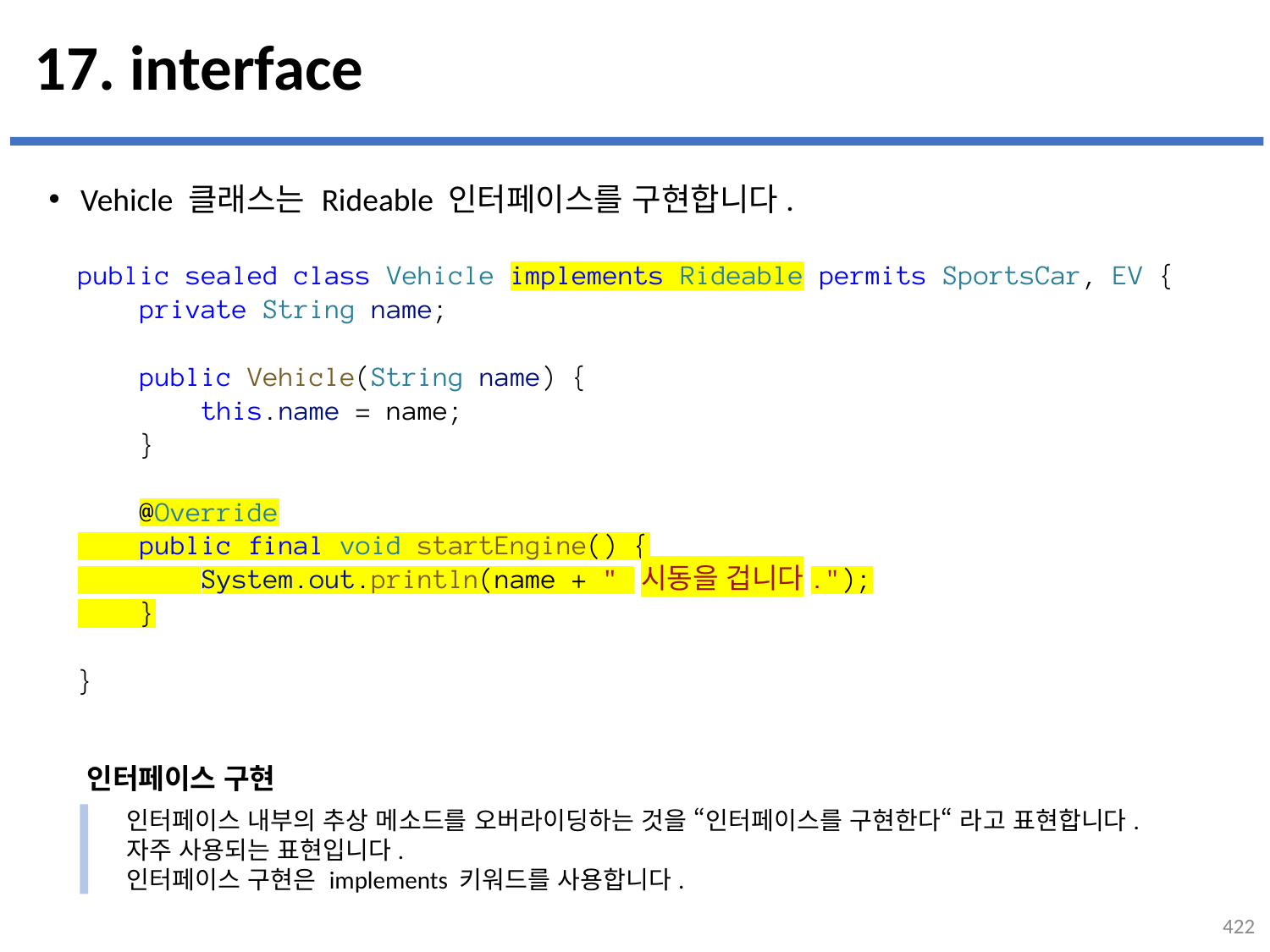

# 17. interface
Vehicle 클래스는 Rideable 인터페이스를 구현합니다.
...
설명

public sealed class Vehicle implements Rideable permits SportsCar, EV {
    private String name;
    public Vehicle(String name) {
        this.name = name;
    }
    @Override
    public final void startEngine() {
        System.out.println(name + " 시동을 겁니다.");
    }
}
인터페이스 구현
인터페이스 내부의 추상 메소드를 오버라이딩하는 것을 “인터페이스를 구현한다“ 라고 표현합니다.
자주 사용되는 표현입니다.
인터페이스 구현은 implements 키워드를 사용합니다.

422